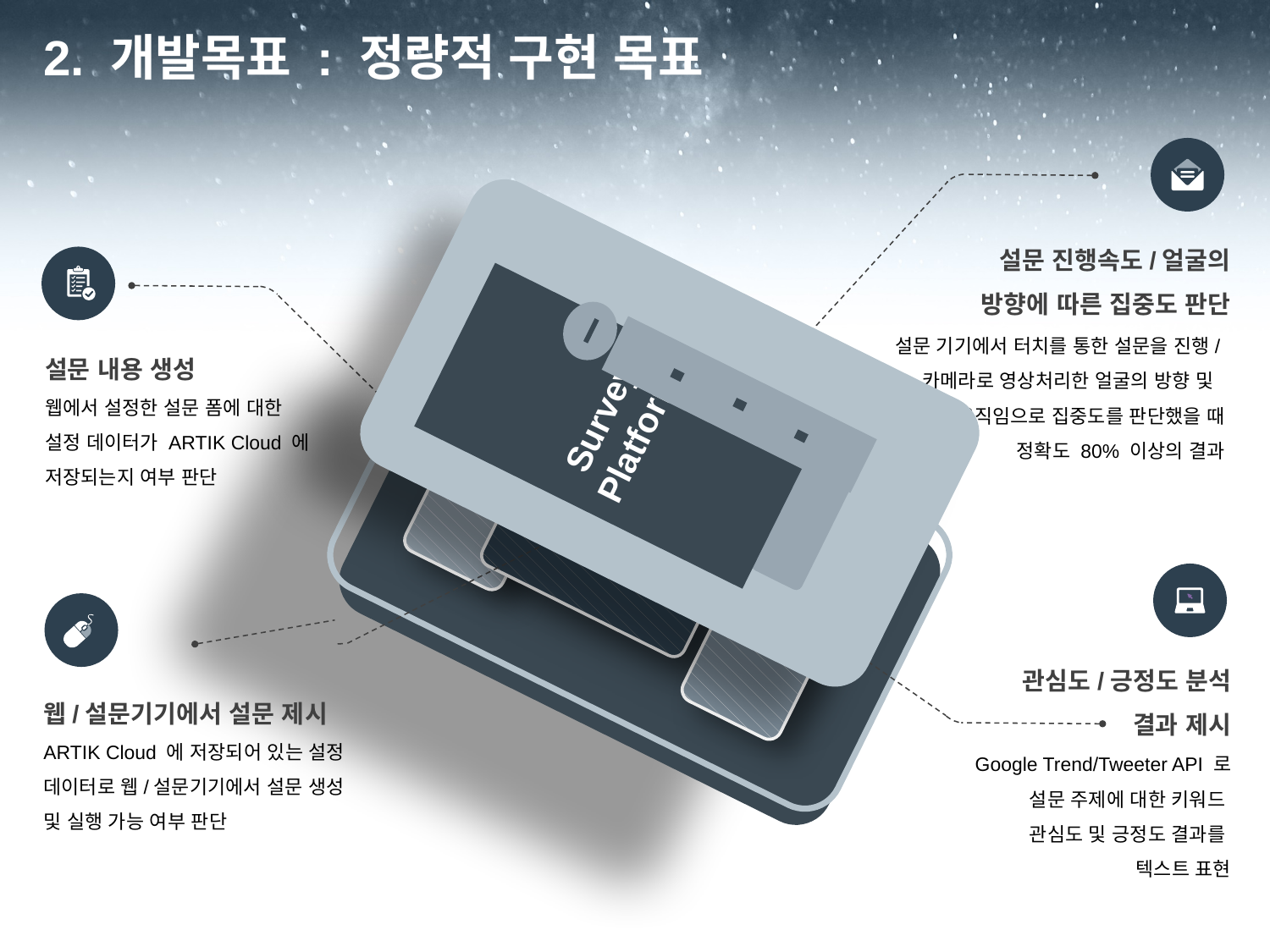

2. 개발목표 : 정량적 구현 목표

설문 진행속도/얼굴의 방향에 따른 집중도 판단
Survey Platform

설문 기기에서 터치를 통한 설문을 진행/카메라로 영상처리한 얼굴의 방향 및   움직임으로 집중도를 판단했을 때
 정확도 80% 이상의 결과
설문 내용 생성
웹에서 설정한 설문 폼에 대한 설정 데이터가 ARTIK Cloud 에 저장되는지 여부 판단

관심도/긍정도 분석 결과 제시

웹/설문기기에서 설문 제시
ARTIK Cloud 에 저장되어 있는 설정 데이터로 웹/설문기기에서 설문 생성 및 실행 가능 여부 판단

Google Trend/Tweeter API 로 설문 주제에 대한 키워드
관심도 및 긍정도 결과를
텍스트 표현